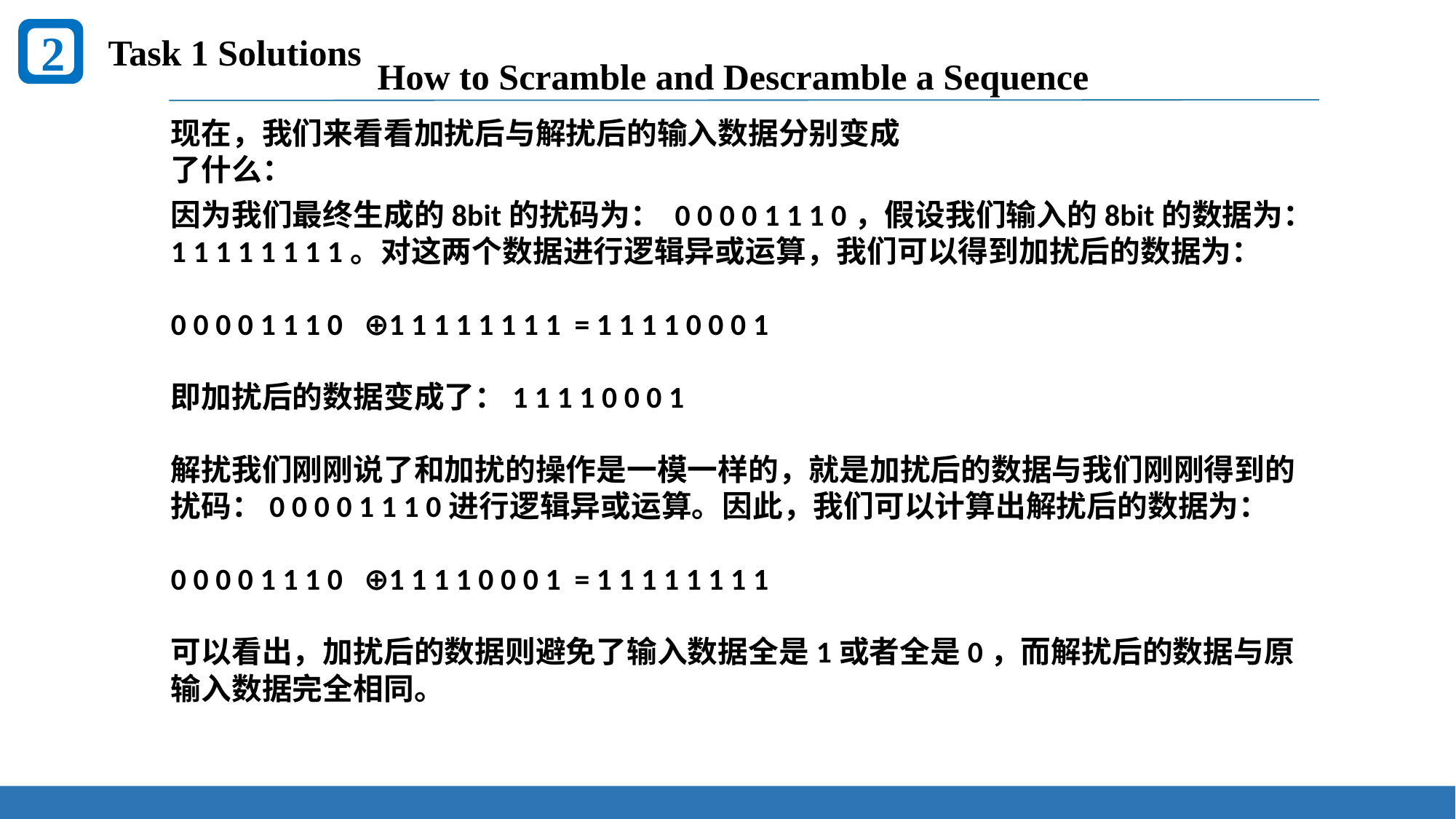

2
Task 1 Solutions
How to Scramble and Descramble a Sequence

现在，我们来看看加扰后与解扰后的输入数据分别变成了什么：

因为我们最终生成的8bit的扰码为： 0 0 0 0 1 1 1 0，假设我们输入的8bit的数据为：1 1 1 1 1 1 1 1。对这两个数据进行逻辑异或运算，我们可以得到加扰后的数据为：

0 0 0 0 1 1 1 0   ⊕1 1 1 1 1 1 1 1  = 1 1 1 1 0 0 0 1

即加扰后的数据变成了：1 1 1 1 0 0 0 1

解扰我们刚刚说了和加扰的操作是一模一样的，就是加扰后的数据与我们刚刚得到的扰码：0 0 0 0 1 1 1 0进行逻辑异或运算。因此，我们可以计算出解扰后的数据为：

0 0 0 0 1 1 1 0   ⊕1 1 1 1 0 0 0 1  = 1 1 1 1 1 1 1 1

可以看出，加扰后的数据则避免了输入数据全是1或者全是0，而解扰后的数据与原输入数据完全相同。